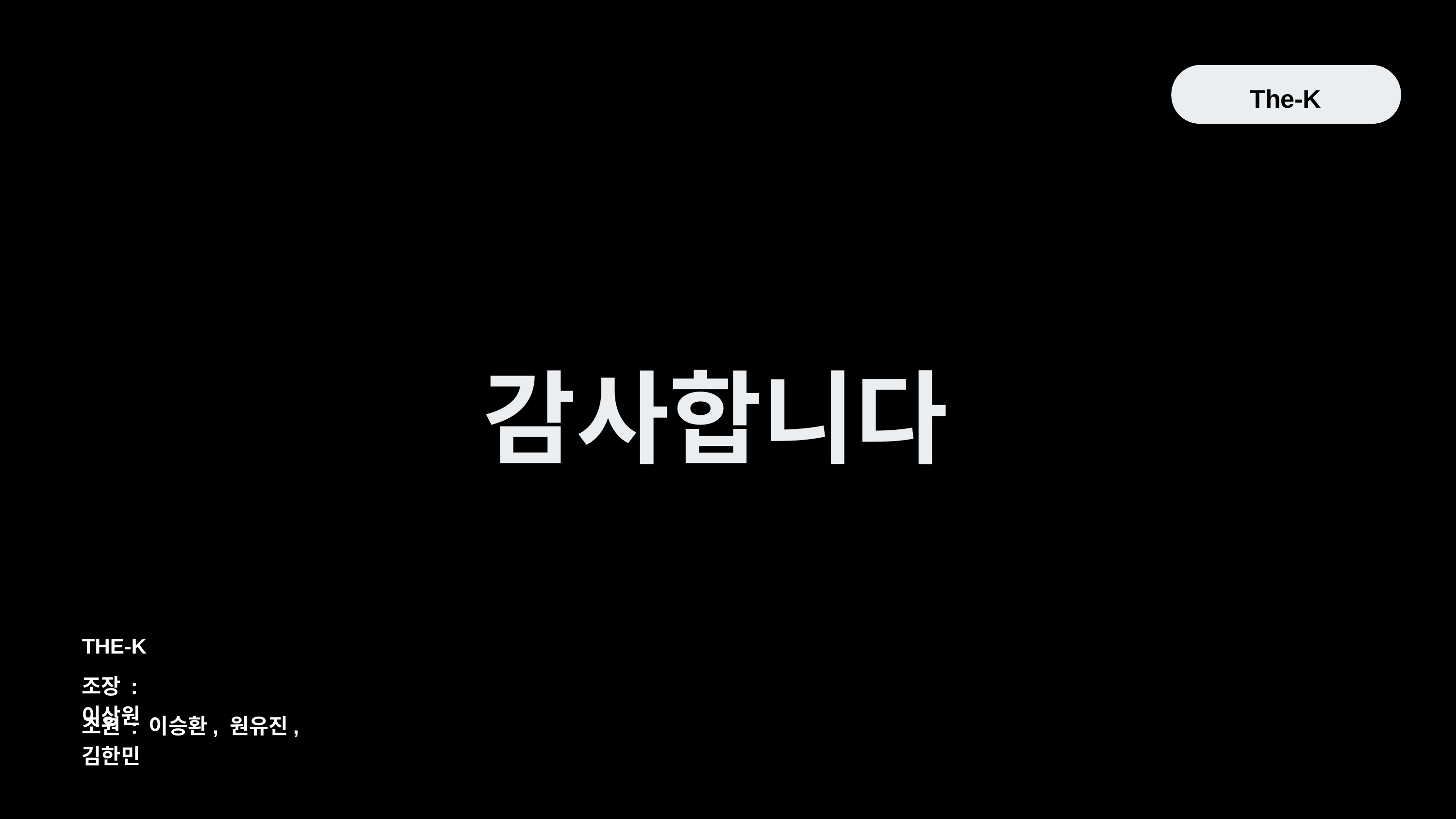

The-K
?the-k
감사합니다
THE-K
조장 : 이상원
조원 : 이승환, 원유진, 김한민